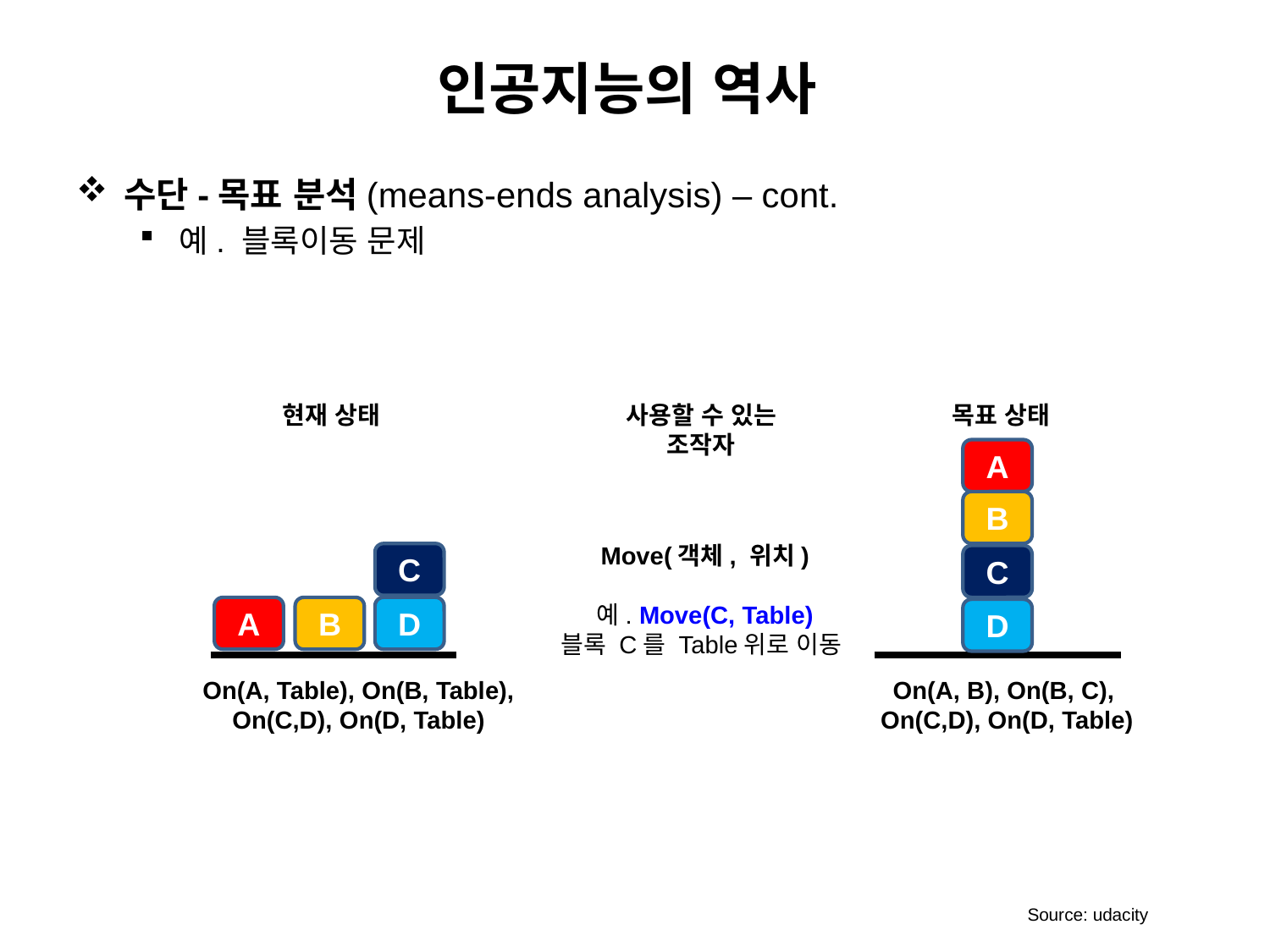

# 인공지능의 역사
수단-목표 분석(means-ends analysis) – cont.
예. 블록이동 문제
현재 상태
사용할 수 있는  조작자
목표 상태
A
B
Move(객체, 위치)

예. Move(C, Table)
블록 C를 Table위로 이동
C
C
D
B
A
D
On(A, Table), On(B, Table), On(C,D), On(D, Table)
On(A, B), On(B, C),
On(C,D), On(D, Table)
Source: udacity